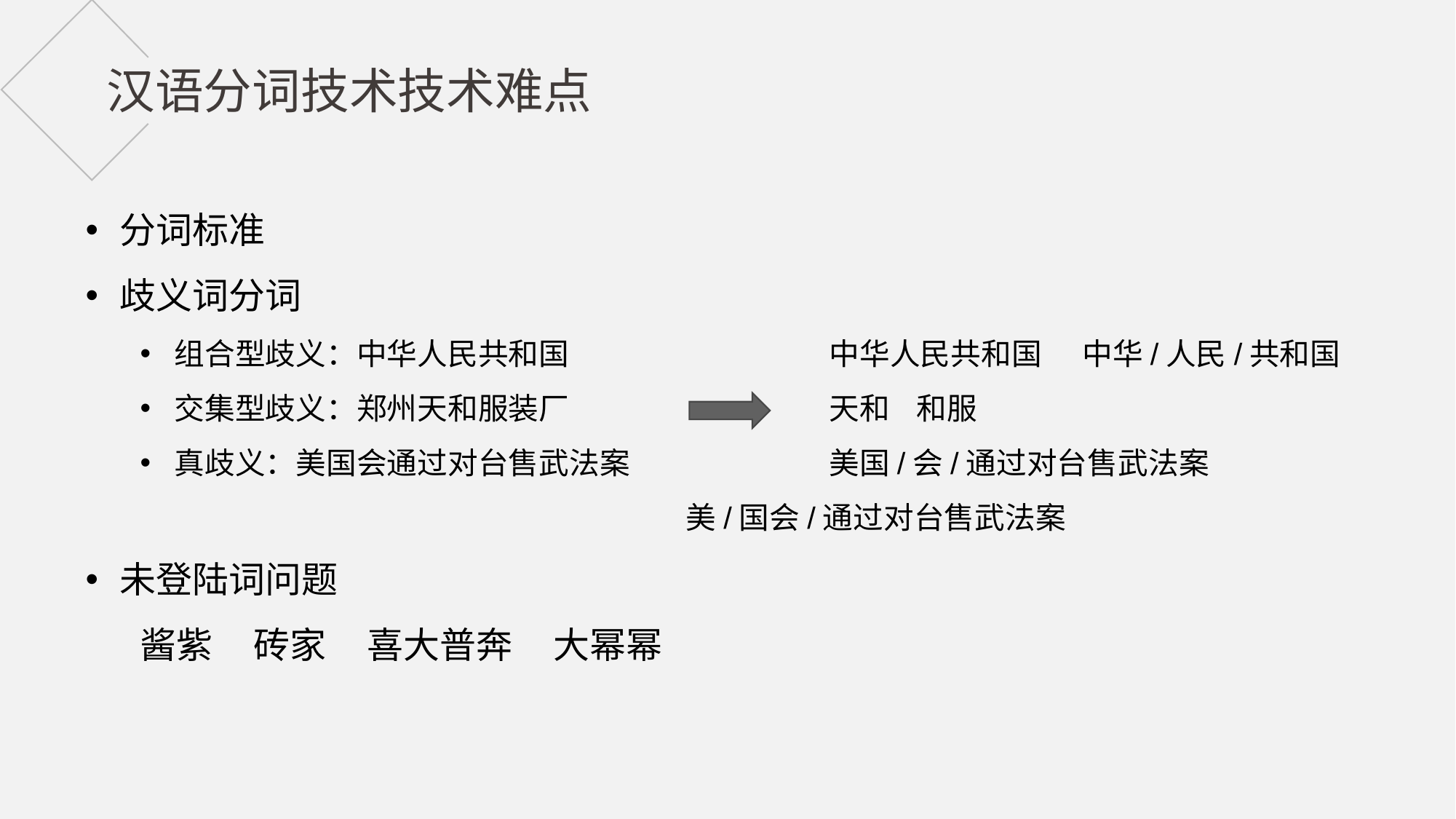

汉语分词技术技术难点
分词标准
歧义词分词
组合型歧义：中华人民共和国                		中华人民共和国      中华/人民/共和国
交集型歧义：郑州天和服装厂                		天和    和服
真歧义：美国会通过对台售武法案          		美国/会/通过对台售武法案
                                                          		美/国会/通过对台售武法案
未登陆词问题
酱紫     砖家     喜大普奔     大幂幂